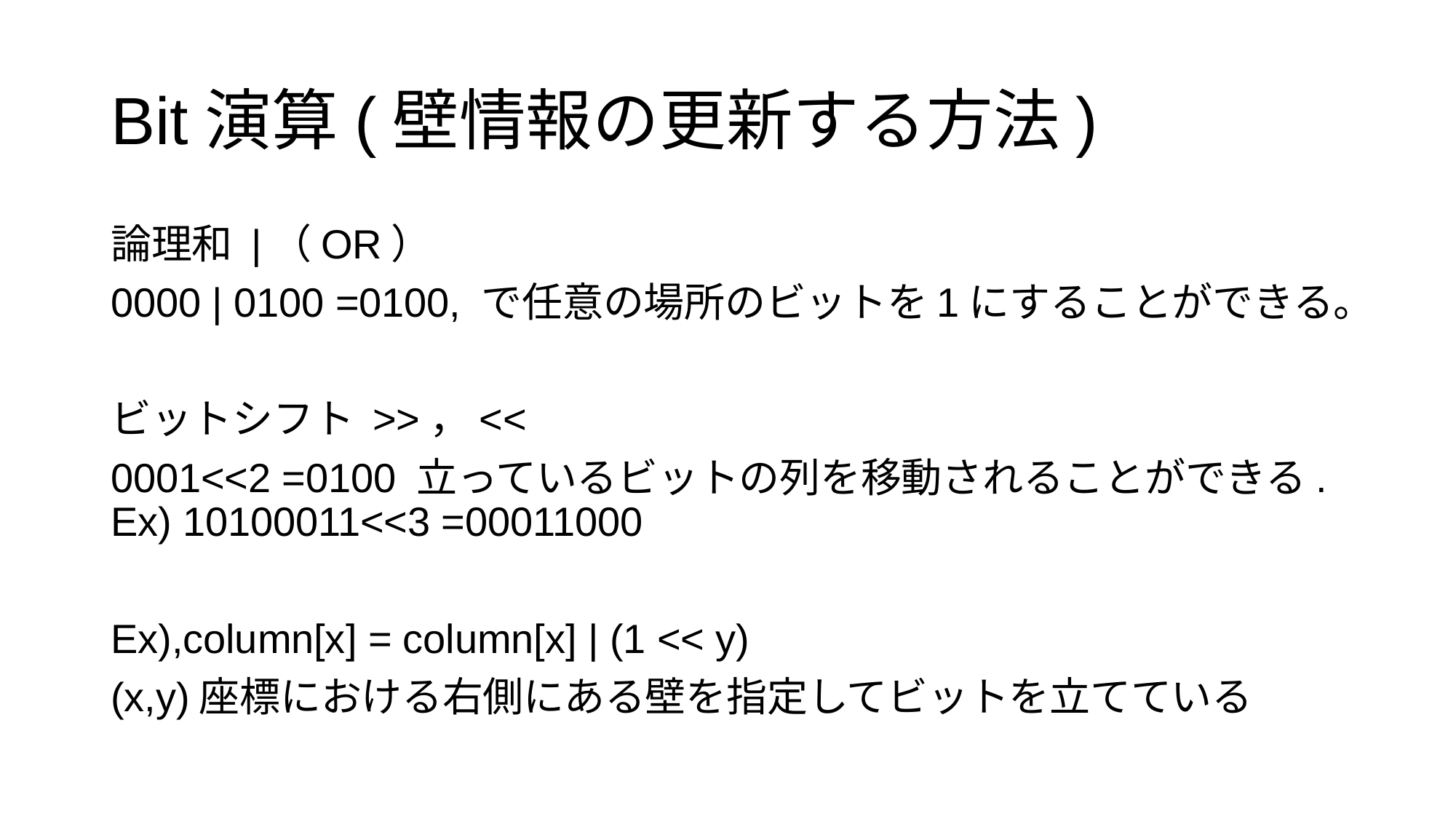

# Bit演算(壁情報の更新する方法)
論理和 |（OR）
0000 | 0100 =0100, で任意の場所のビットを1にすることができる。

ビットシフト >>，<<
0001<<2 =0100 立っているビットの列を移動されることができる. Ex) 10100011<<3 =00011000

Ex),column[x] = column[x] | (1 << y)
(x,y)座標における右側にある壁を指定してビットを立てている